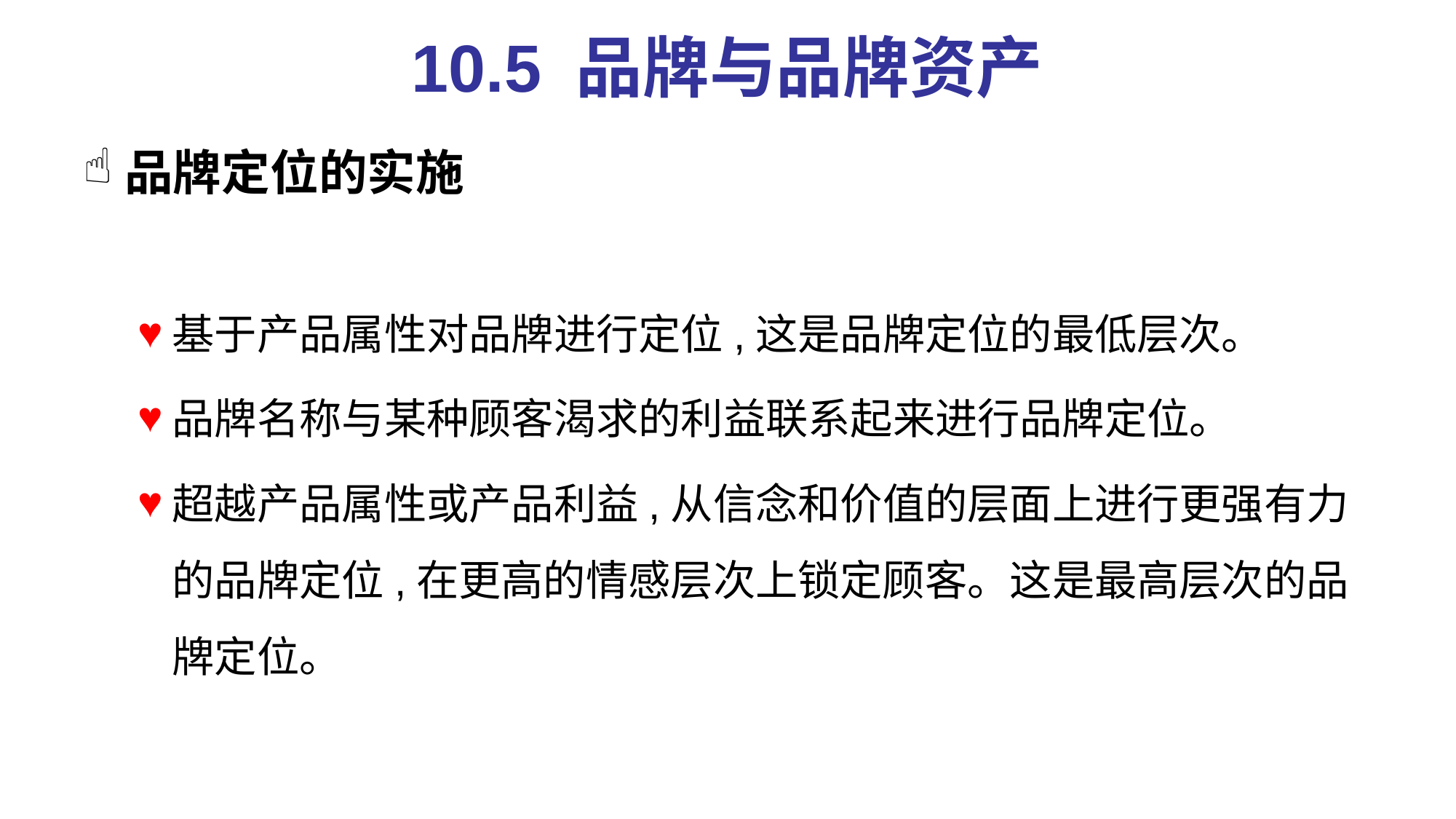

# 10.5 品牌与品牌资产
品牌定位的实施

基于产品属性对品牌进行定位,这是品牌定位的最低层次。
品牌名称与某种顾客渴求的利益联系起来进行品牌定位。
超越产品属性或产品利益,从信念和价值的层面上进行更强有力的品牌定位,在更高的情感层次上锁定顾客。这是最高层次的品牌定位。